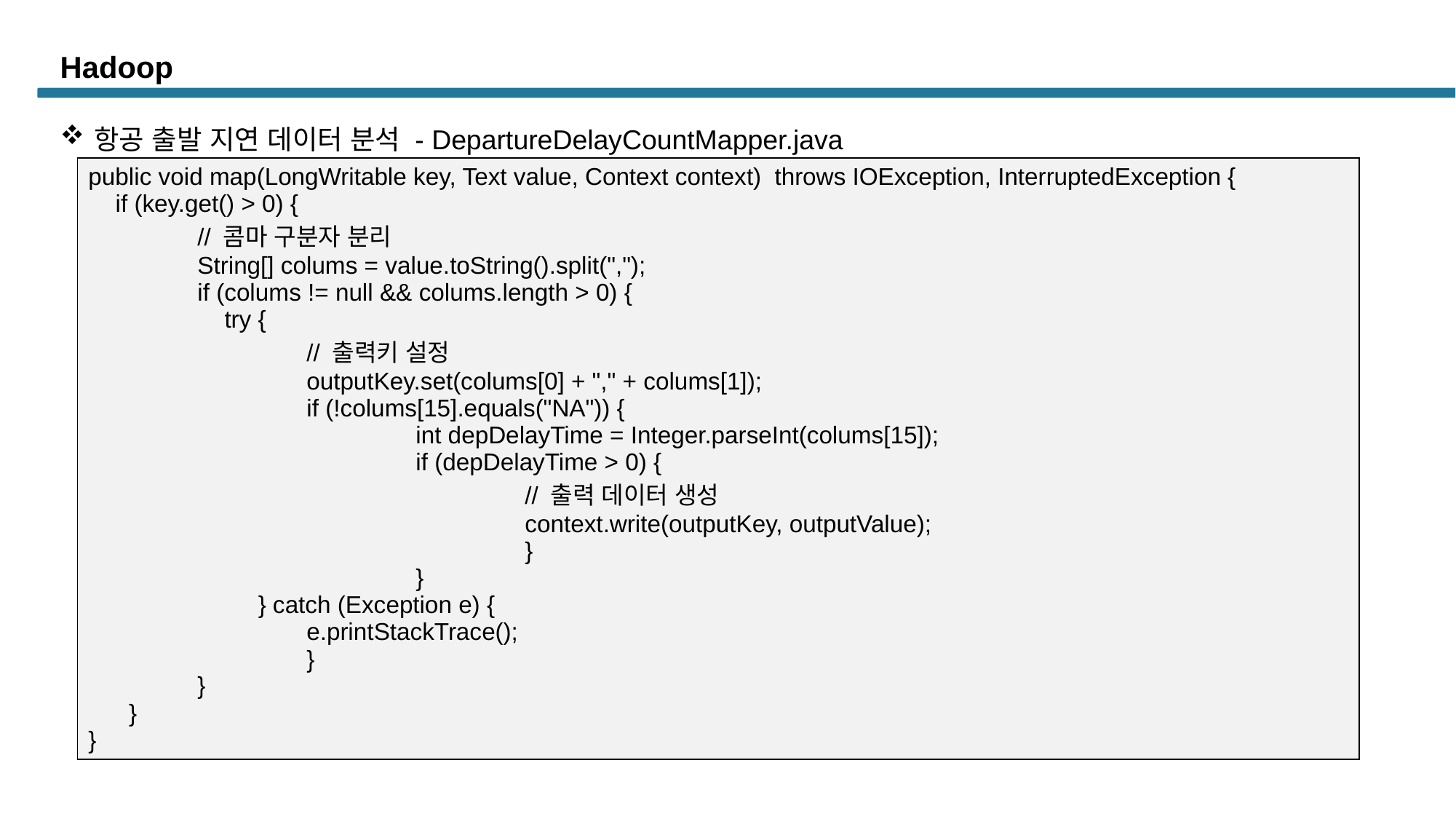

# Hadoop
항공 출발 지연 데이터 분석 - DepartureDelayCountMapper.java
| public void map(LongWritable key, Text value, Context context) throws IOException, InterruptedException { if (key.get() > 0) { // 콤마 구분자 분리 String[] colums = value.toString().split(","); if (colums != null && colums.length > 0) { try { // 출력키 설정 outputKey.set(colums[0] + "," + colums[1]); if (!colums[15].equals("NA")) { int depDelayTime = Integer.parseInt(colums[15]); if (depDelayTime > 0) { // 출력 데이터 생성 context.write(outputKey, outputValue); } } } catch (Exception e) { e.printStackTrace(); } } } } |
| --- |